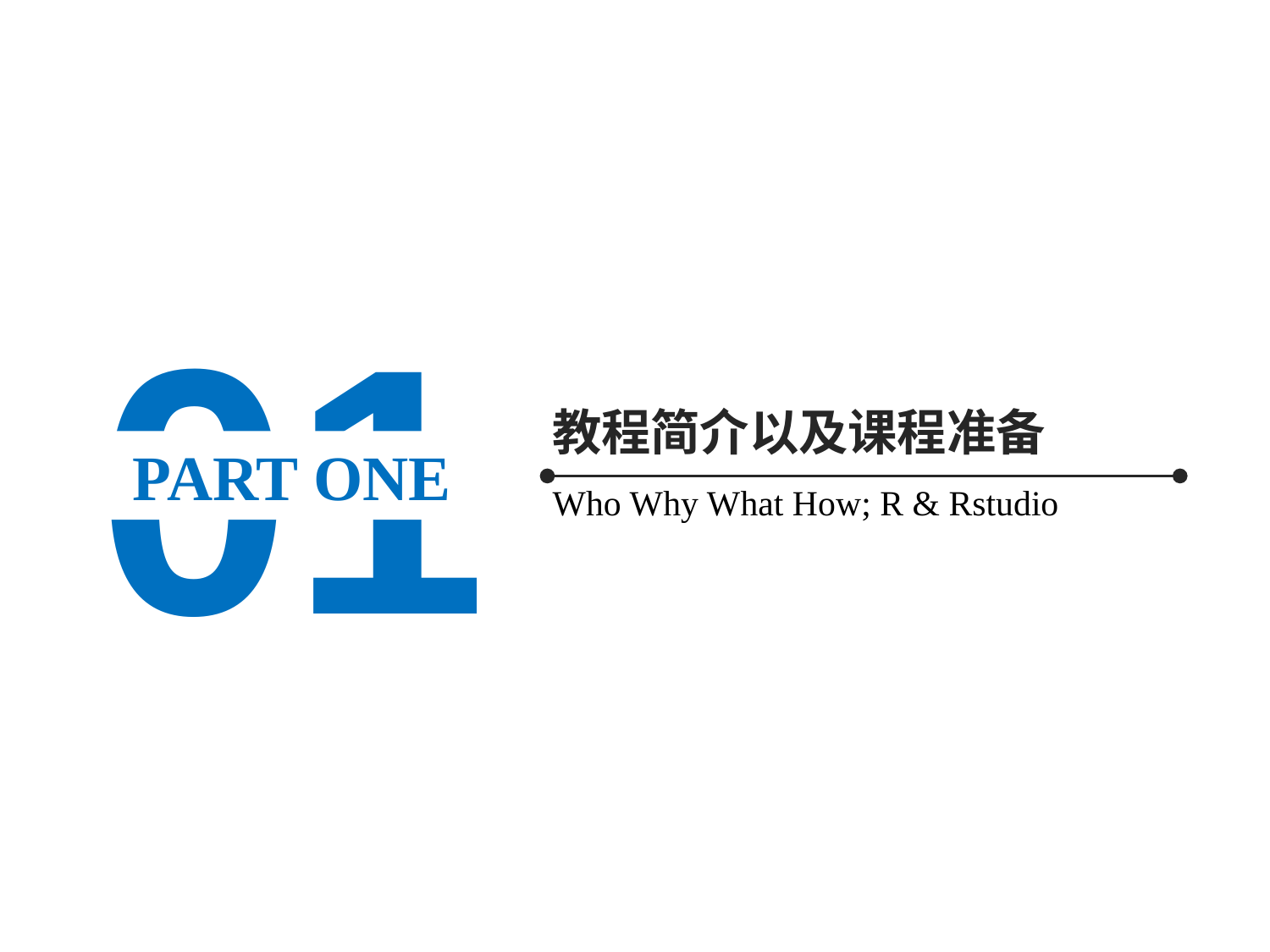

01
教程简介以及课程准备

PART ONE

Who Why What How; R & Rstudio